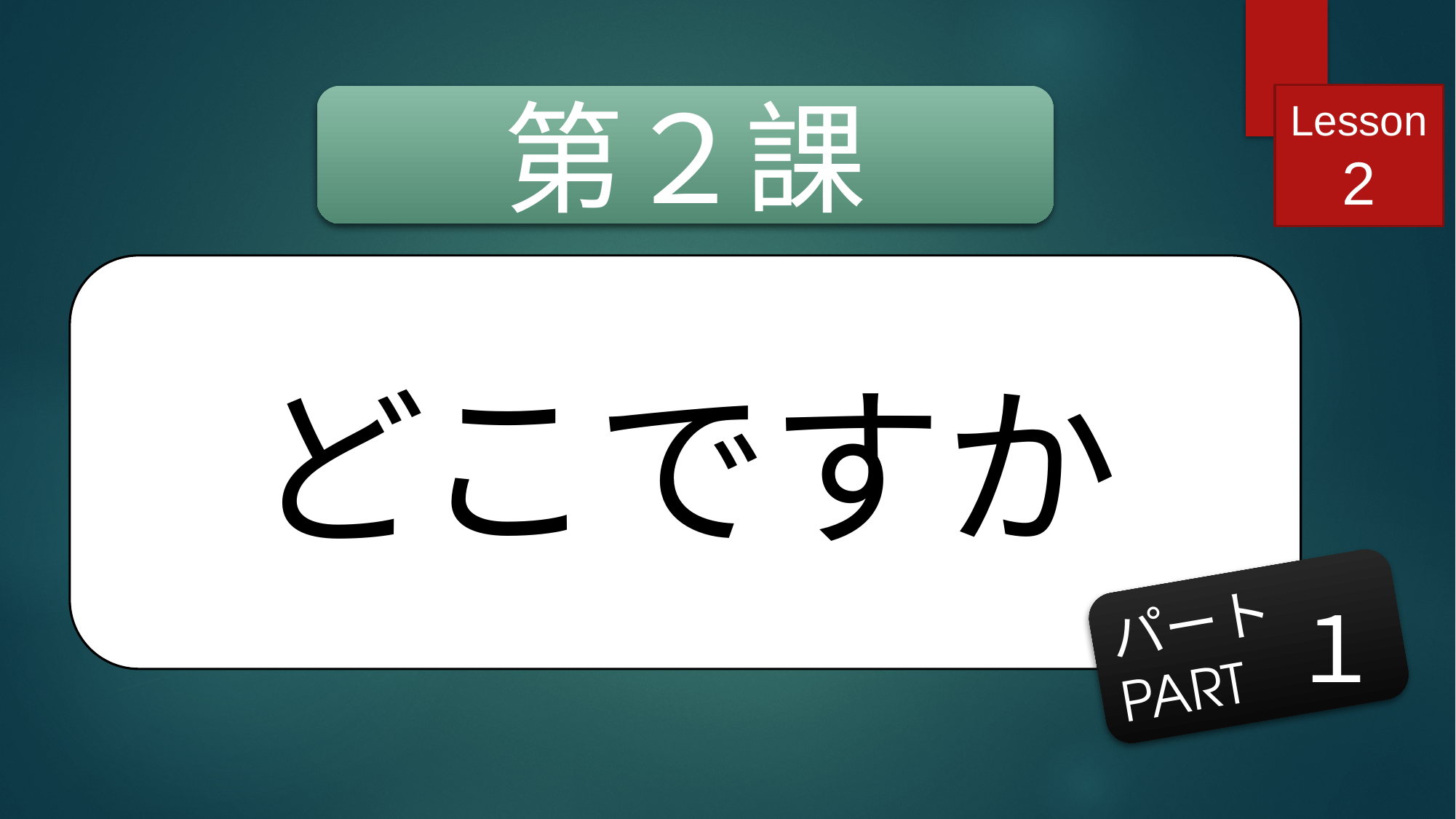

Lesson 2
第２課
どこですか
パート
PART
１